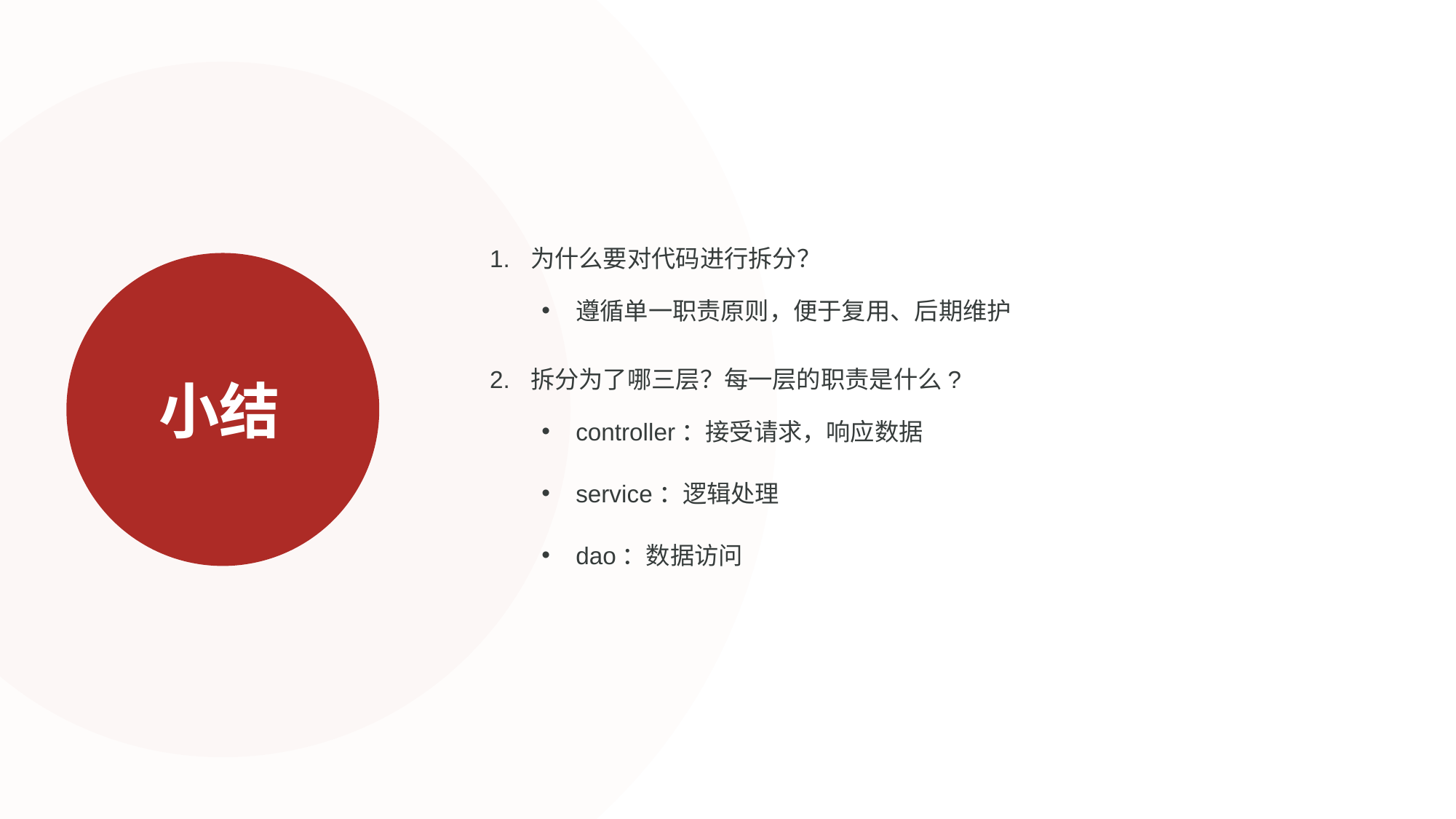

为什么要对代码进行拆分？
遵循单一职责原则，便于复用、后期维护
拆分为了哪三层？每一层的职责是什么?
controller：接受请求，响应数据
service：逻辑处理
dao：数据访问